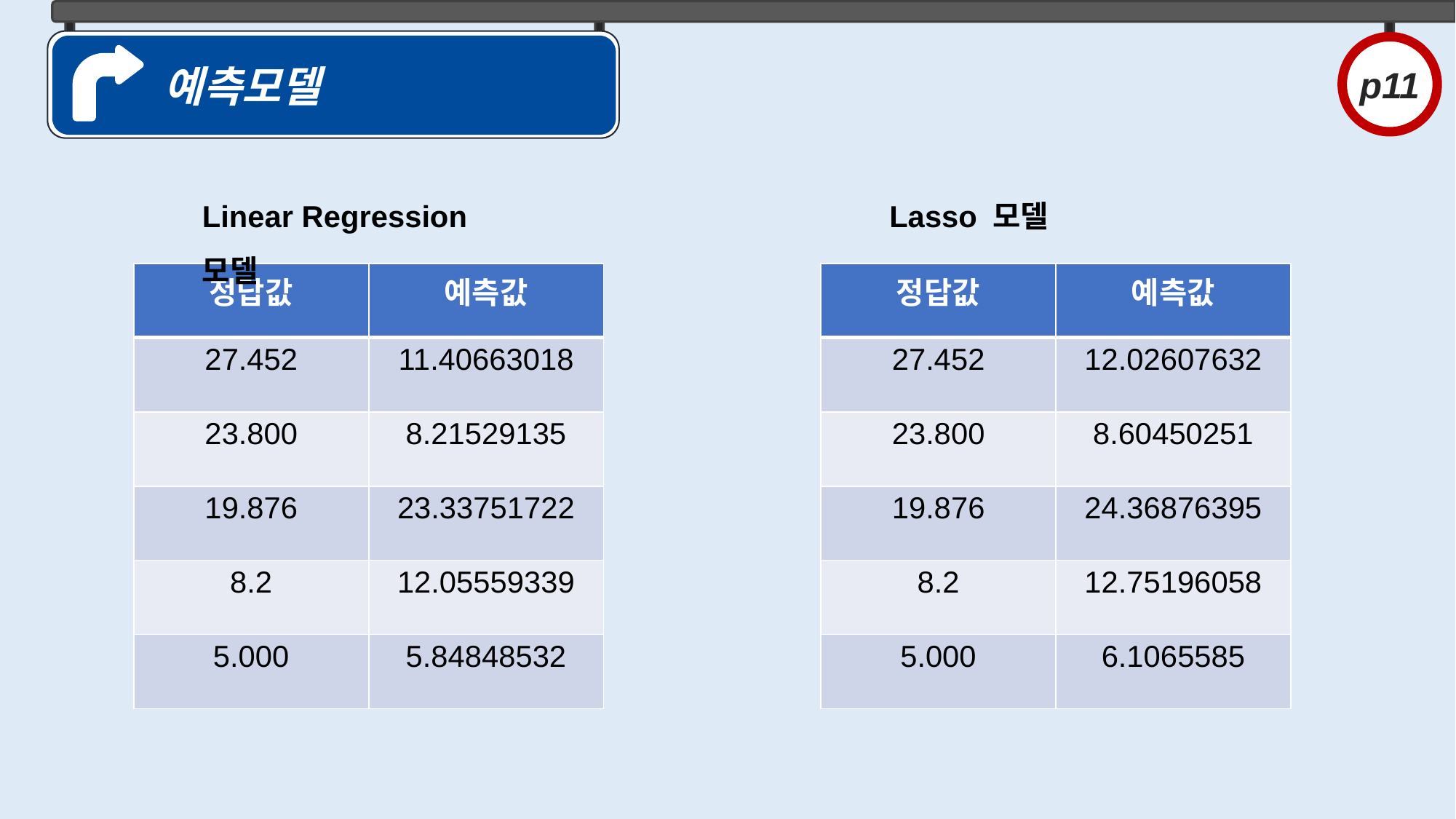

예측모델
p11

Linear Regression 모델
Lasso 모델
| 정답값 | 예측값 |
| --- | --- |
| 27.452 | 11.40663018 |
| 23.800 | 8.21529135 |
| 19.876 | 23.33751722 |
| 8.2 | 12.05559339 |
| 5.000 | 5.84848532 |
| 정답값 | 예측값 |
| --- | --- |
| 27.452 | 12.02607632 |
| 23.800 | 8.60450251 |
| 19.876 | 24.36876395 |
| 8.2 | 12.75196058 |
| 5.000 | 6.1065585 |